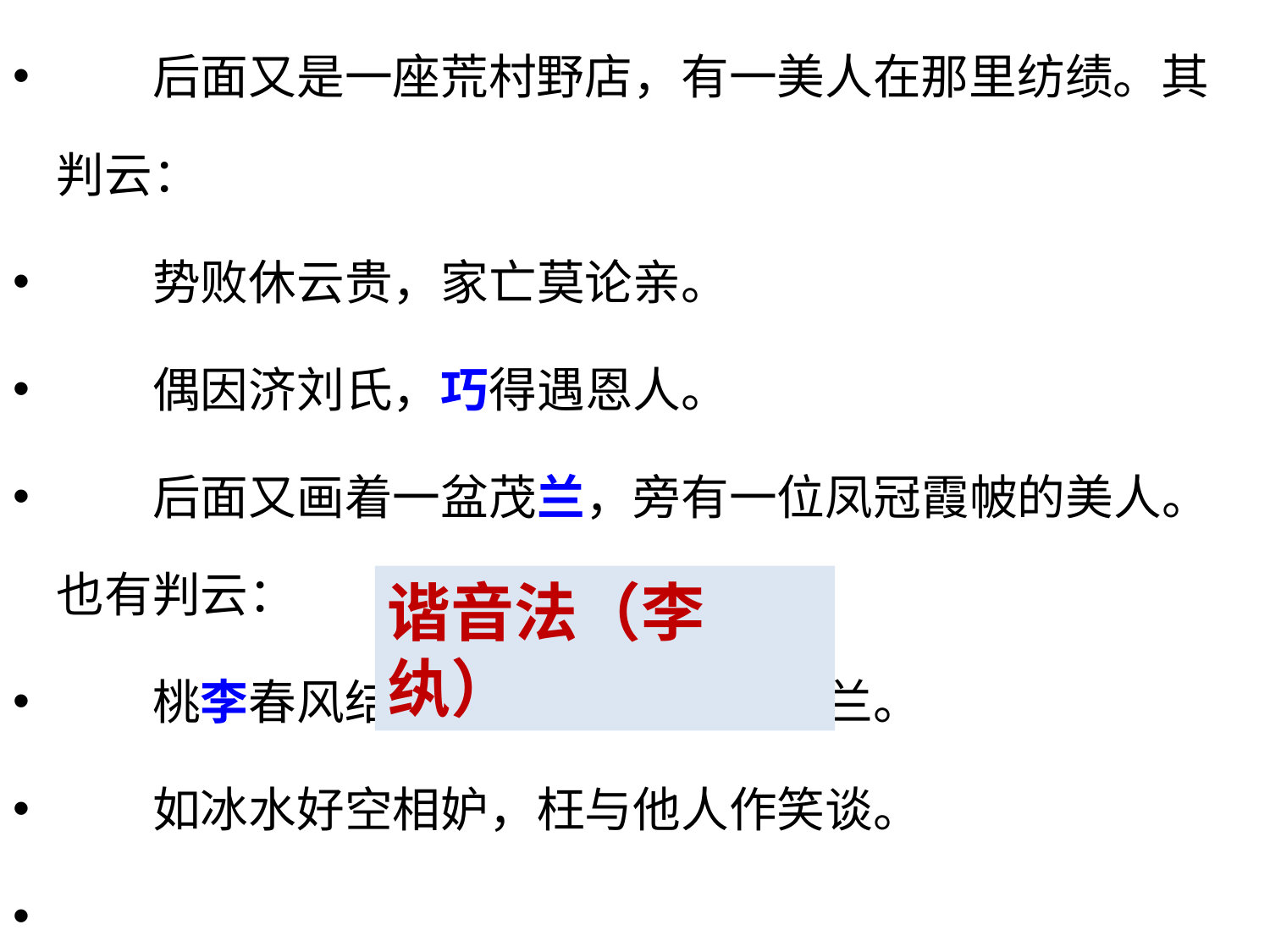

后面又是一座荒村野店，有一美人在那里纺绩。其判云：
　　势败休云贵，家亡莫论亲。
　　偶因济刘氏，巧得遇恩人。
　　后面又画着一盆茂兰，旁有一位凤冠霞帔的美人。也有判云：
　　桃李春风结子完，到头谁似一盆兰。
　　如冰水好空相妒，枉与他人作笑谈。

谐音法（李纨）